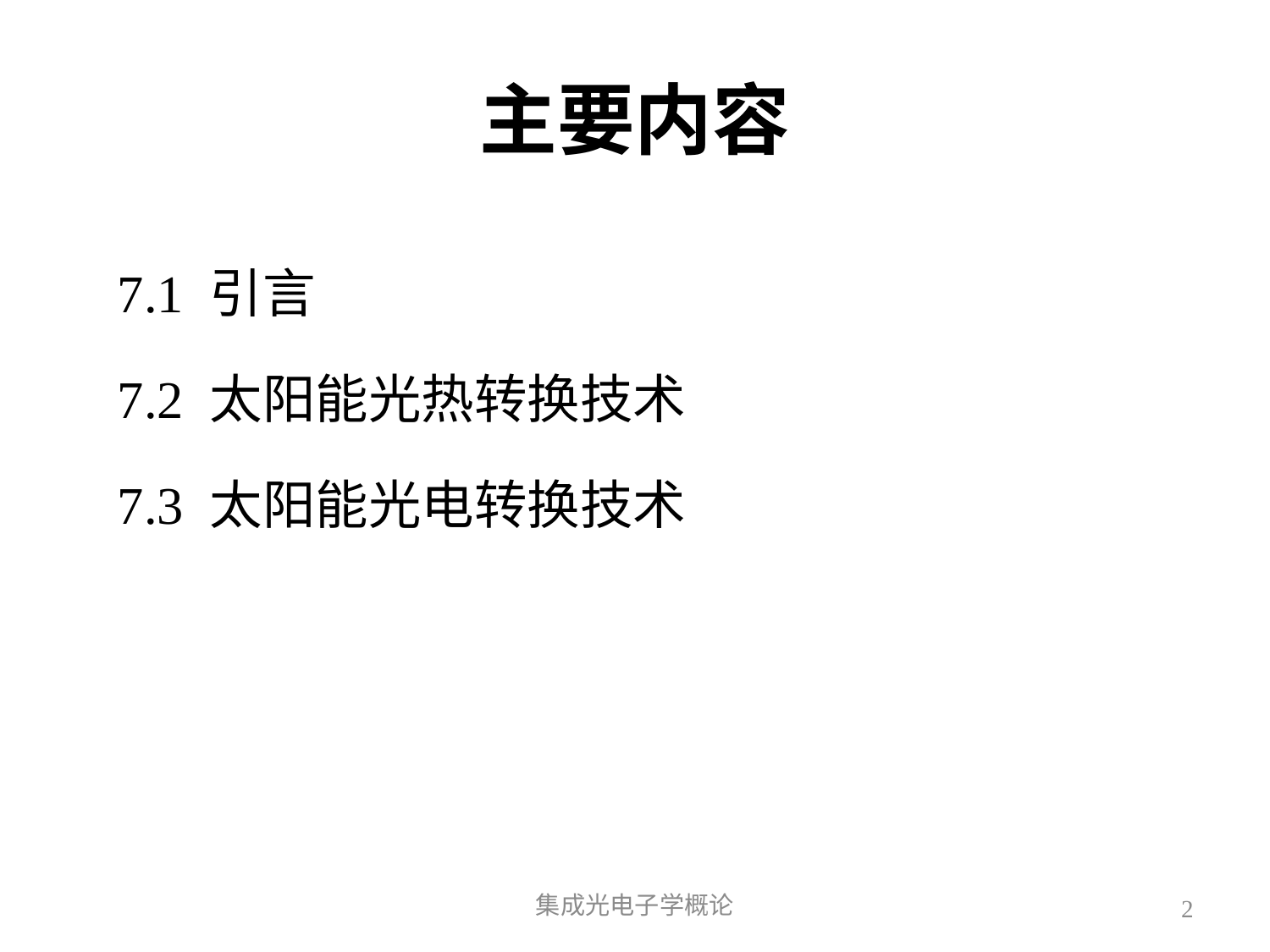

# 主要内容
7.1 引言
7.2 太阳能光热转换技术
7.3 太阳能光电转换技术
集成光电子学概论
2